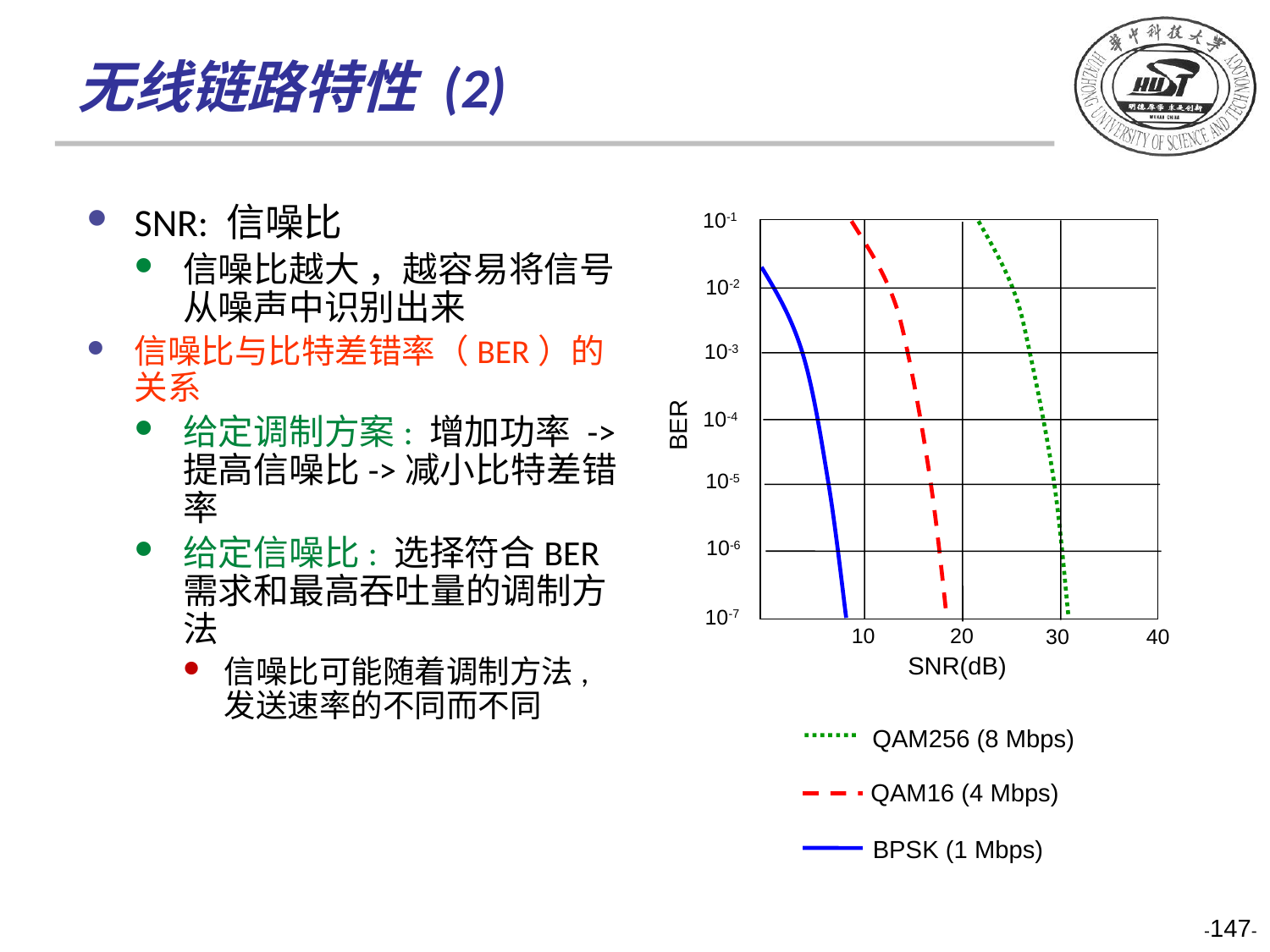

无线链路特性 (2)
SNR: 信噪比
信噪比越大 ，越容易将信号从噪声中识别出来
信噪比与比特差错率（BER）的关系
给定调制方案: 增加功率 -> 提高信噪比->减小比特差错率
给定信噪比: 选择符合BER需求和最高吞吐量的调制方法
信噪比可能随着调制方法,发送速率的不同而不同
10-1

10-2

10-3

10-4
BER

10-5

10-6

10-7
10
20
30
40
SNR(dB)
QAM256 (8 Mbps)

QAM16 (4 Mbps)

BPSK (1 Mbps)

-147-